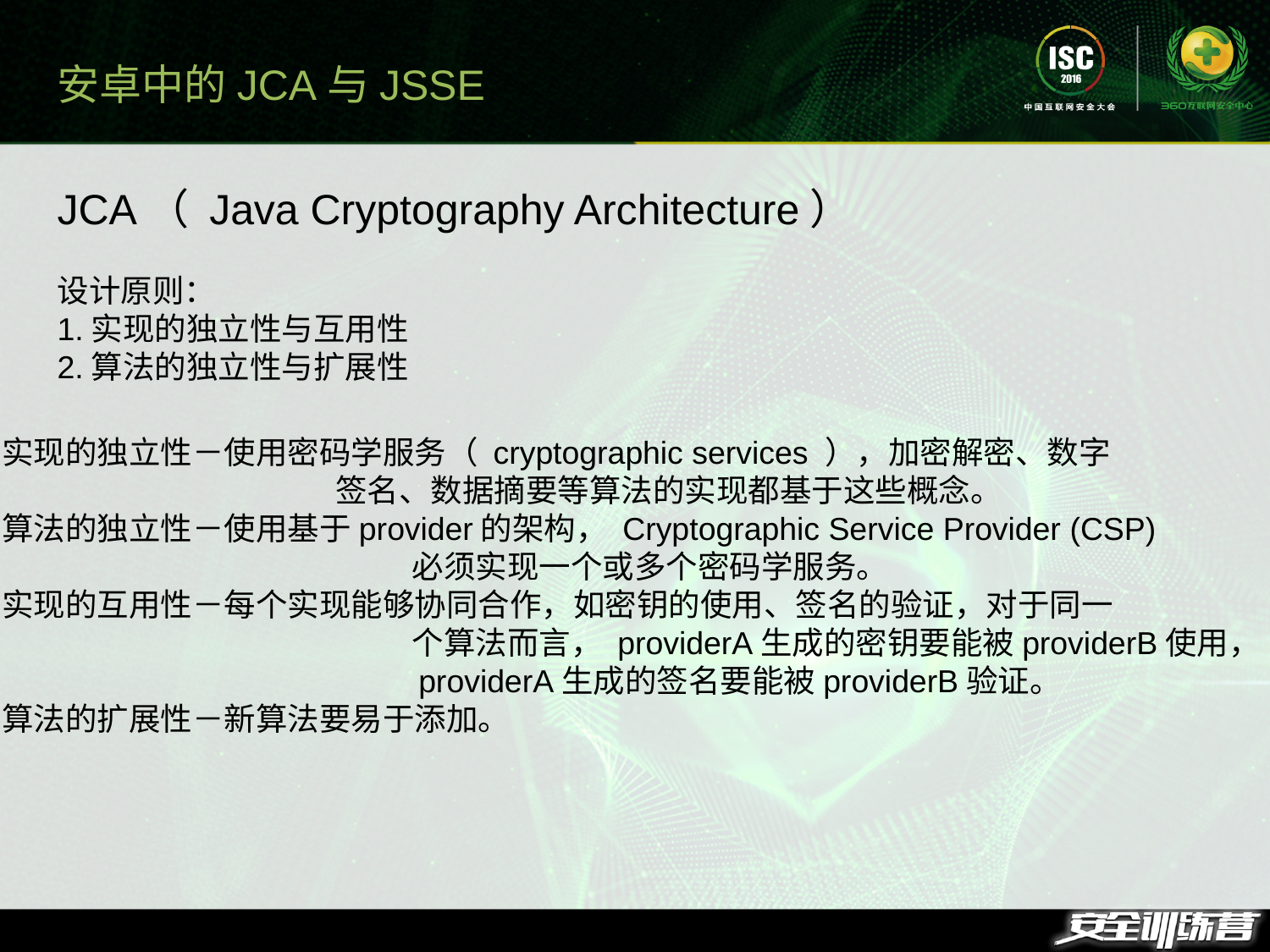

安卓中的JCA与JSSE
JCA（ Java Cryptography Architecture）

设计原则：
1.实现的独立性与互用性
2.算法的独立性与扩展性
实现的独立性－使用密码学服务（ cryptographic services ），加密解密、数字
		          签名、数据摘要等算法的实现都基于这些概念。
算法的独立性－使用基于provider的架构， Cryptographic Service Provider (CSP)
			   必须实现一个或多个密码学服务。
实现的互用性－每个实现能够协同合作，如密钥的使用、签名的验证，对于同一
			   个算法而言， providerA生成的密钥要能被providerB使用，
			    providerA生成的签名要能被providerB验证。
算法的扩展性－新算法要易于添加。